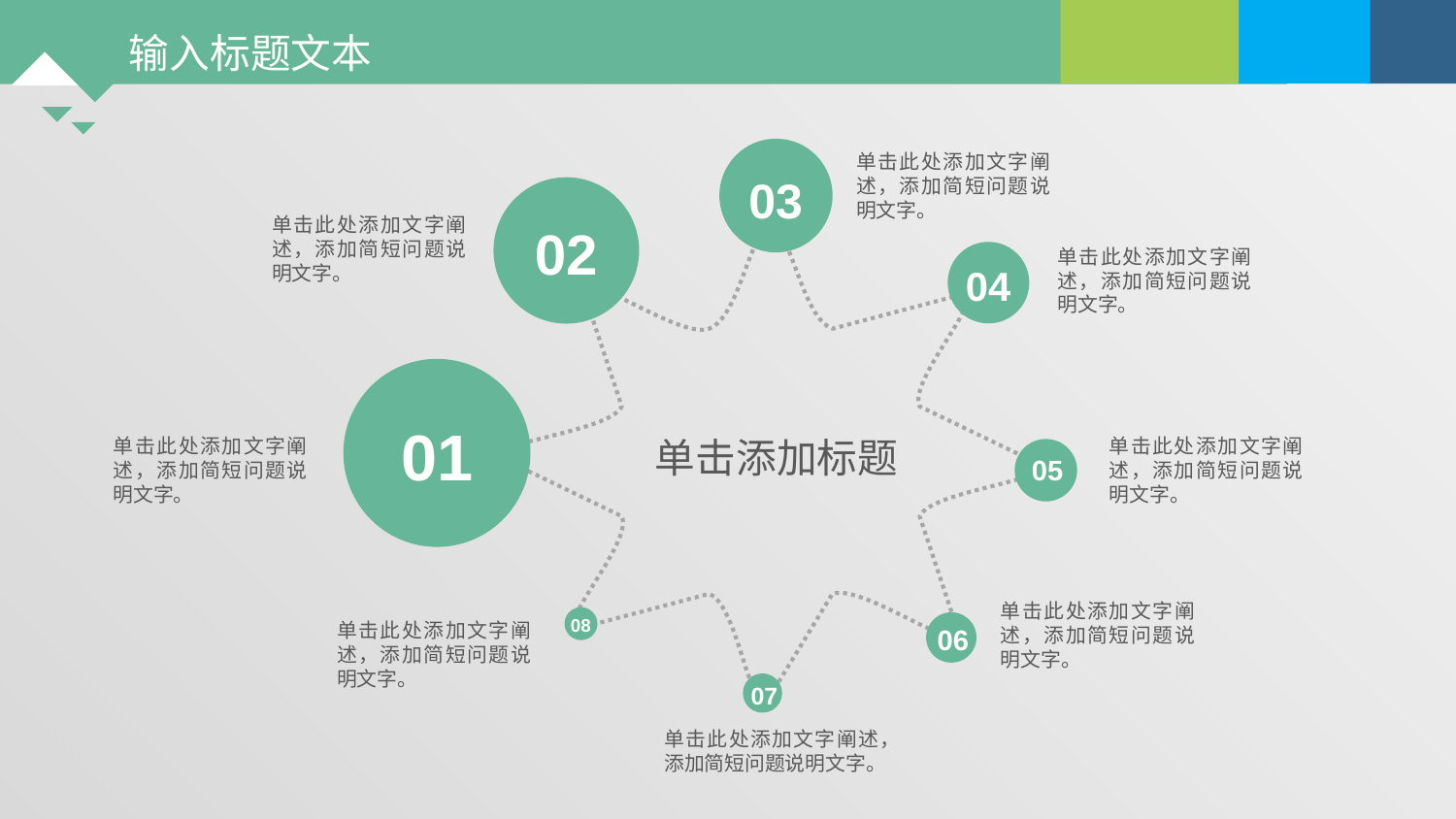

03
单击此处添加文字阐述，添加简短问题说明文字。

02
单击此处添加文字阐述，添加简短问题说明文字。

单击此处添加文字阐述，添加简短问题说明文字。

04

01
单击此处添加文字阐述，添加简短问题说明文字。
单击此处添加文字阐述，添加简短问题说明文字。
单击添加标题

05
单击此处添加文字阐述，添加简短问题说明文字。

08
单击此处添加文字阐述，添加简短问题说明文字。

06

07
单击此处添加文字阐述，添加简短问题说明文字。